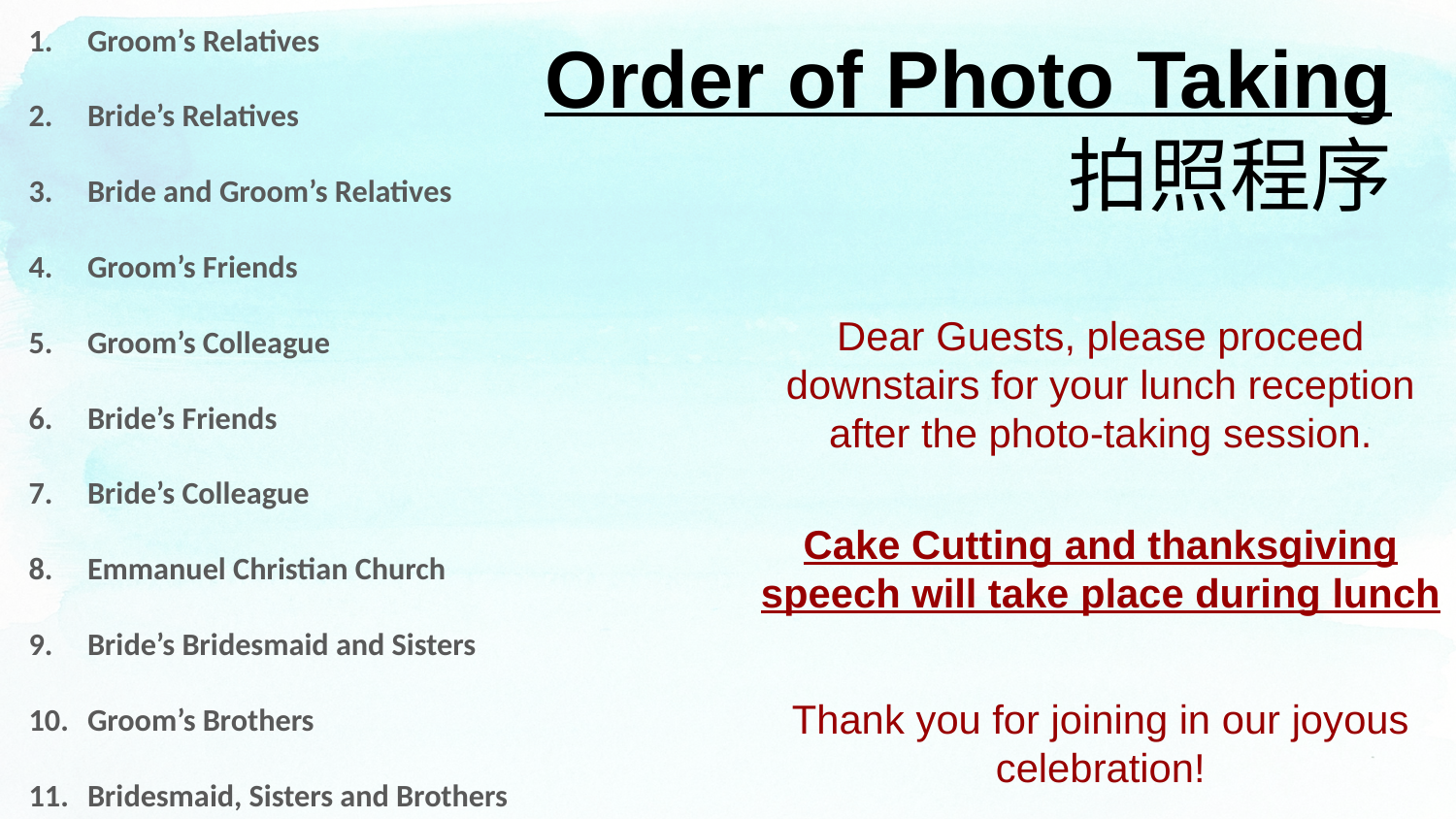

Groom’s Relatives
Bride’s Relatives
Bride and Groom’s Relatives
Groom’s Friends
Groom’s Colleague
Bride’s Friends
Bride’s Colleague
Emmanuel Christian Church
Bride’s Bridesmaid and Sisters
Groom’s Brothers
Bridesmaid, Sisters and Brothers
# Order of Photo Taking
拍照程序
Dear Guests, please proceed downstairs for your lunch reception after the photo-taking session.

Cake Cutting and thanksgiving speech will take place during lunch

Thank you for joining in our joyous celebration!